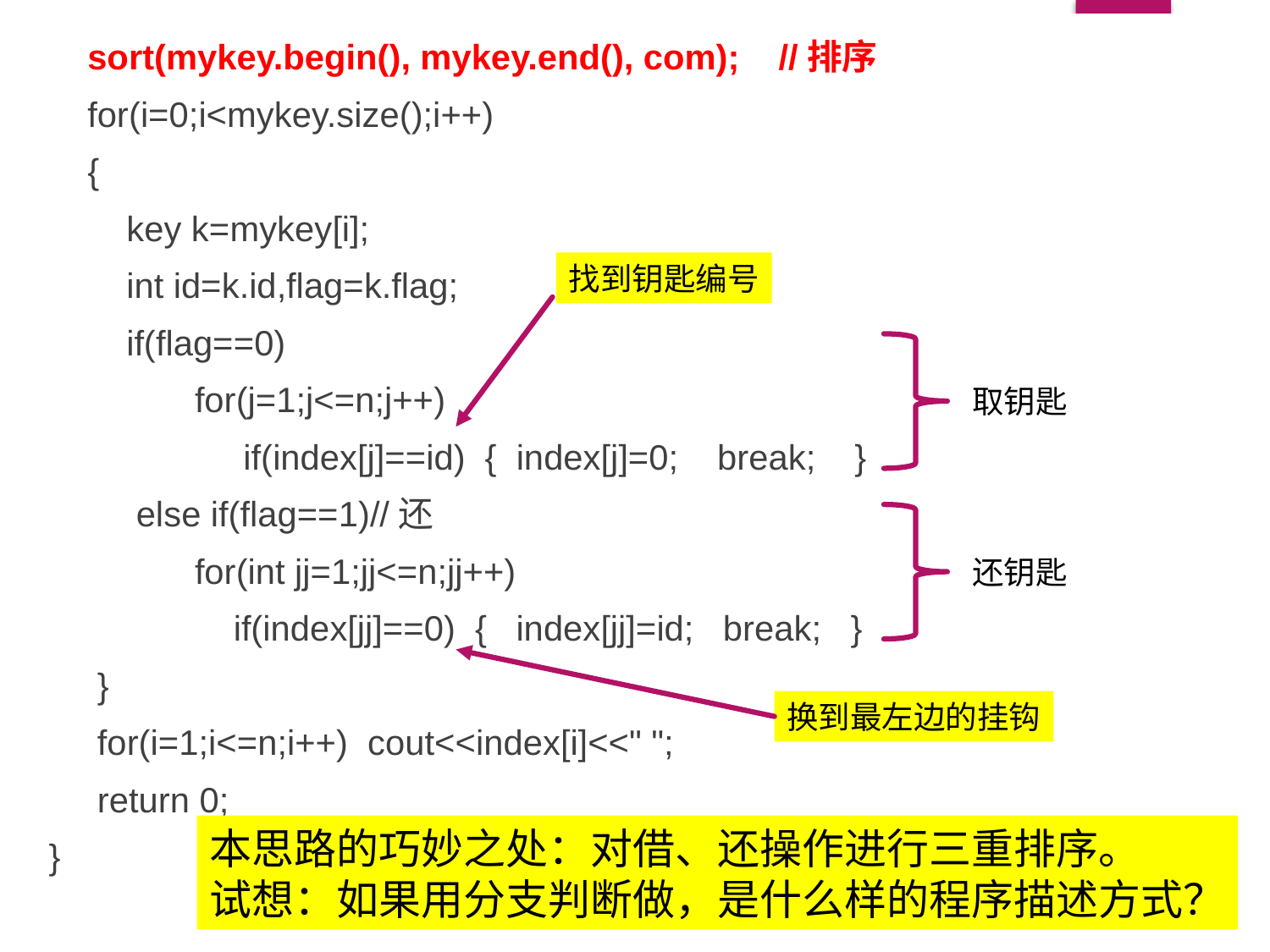

sort(mykey.begin(), mykey.end(), com);    //排序
    for(i=0;i<mykey.size();i++)
    {
        key k=mykey[i];
        int id=k.id,flag=k.flag;
        if(flag==0)
               for(j=1;j<=n;j++)
                    if(index[j]==id)  {  index[j]=0;    break;    }
         else if(flag==1)//还
               for(int jj=1;jj<=n;jj++)
                   if(index[jj]==0)  {   index[jj]=id;   break;   }
     }
     for(i=1;i<=n;i++)  cout<<index[i]<<" ";
     return 0;
}

找到钥匙编号

取钥匙

还钥匙
换到最左边的挂钩
本思路的巧妙之处：对借、还操作进行三重排序。
试想：如果用分支判断做，是什么样的程序描述方式？